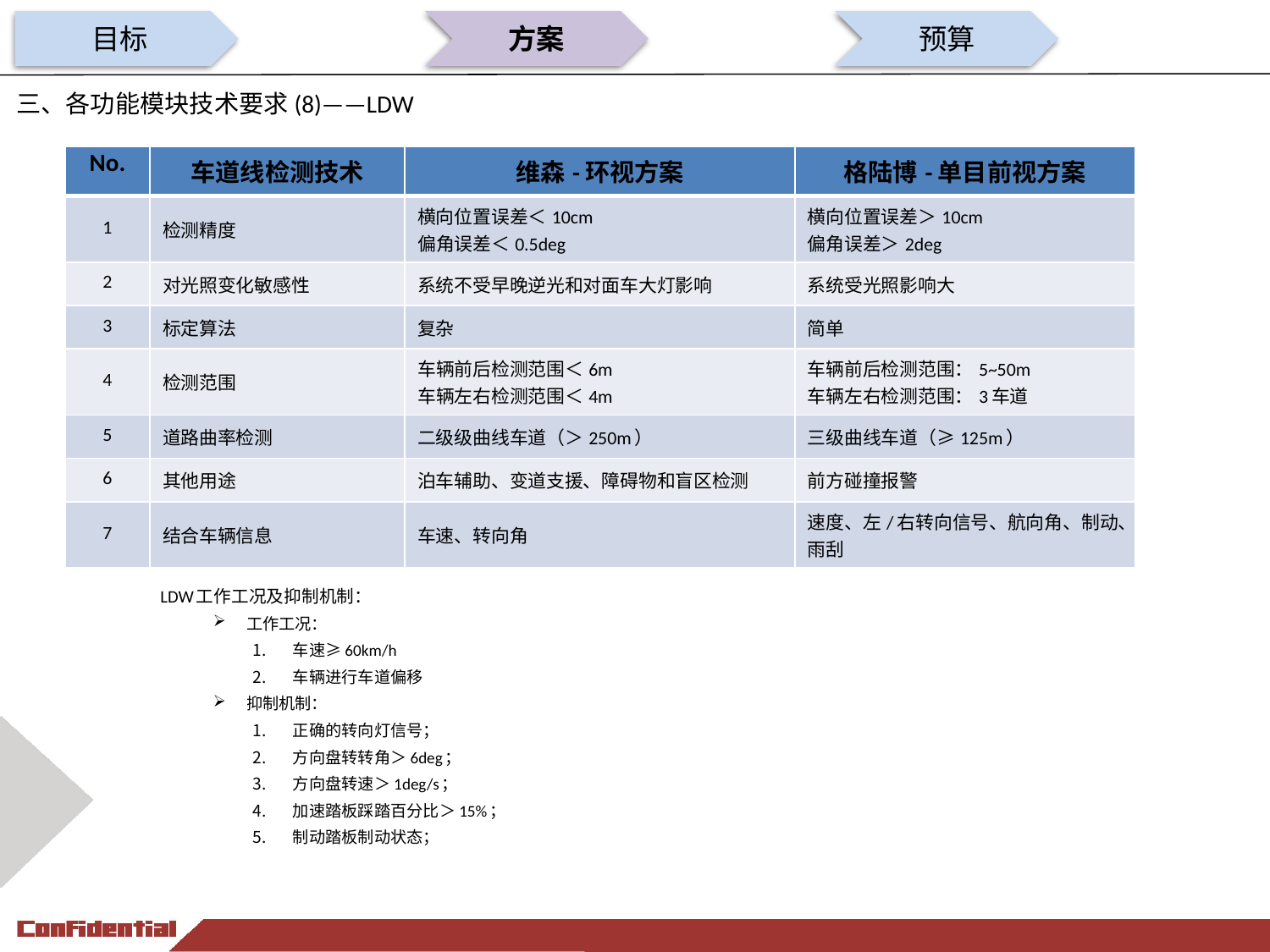

目标
方案
预算
三、各功能模块技术要求(8)——LDW
| No. | 车道线检测技术 | 维森-环视方案 | 格陆博-单目前视方案 |
| --- | --- | --- | --- |
| 1 | 检测精度 | 横向位置误差＜10cm 偏角误差＜0.5deg | 横向位置误差＞10cm 偏角误差＞2deg |
| 2 | 对光照变化敏感性 | 系统不受早晚逆光和对面车大灯影响 | 系统受光照影响大 |
| 3 | 标定算法 | 复杂 | 简单 |
| 4 | 检测范围 | 车辆前后检测范围＜6m 车辆左右检测范围＜4m | 车辆前后检测范围：5~50m 车辆左右检测范围：3车道 |
| 5 | 道路曲率检测 | 二级级曲线车道（＞250m） | 三级曲线车道（≥125m） |
| 6 | 其他用途 | 泊车辅助、变道支援、障碍物和盲区检测 | 前方碰撞报警 |
| 7 | 结合车辆信息 | 车速、转向角 | 速度、左/右转向信号、航向角、制动、雨刮 |
LDW工作工况及抑制机制：
工作工况：
车速≥60km/h
车辆进行车道偏移
抑制机制：
正确的转向灯信号；
方向盘转转角＞6deg；
方向盘转速＞1deg/s；
加速踏板踩踏百分比＞15%；
制动踏板制动状态；